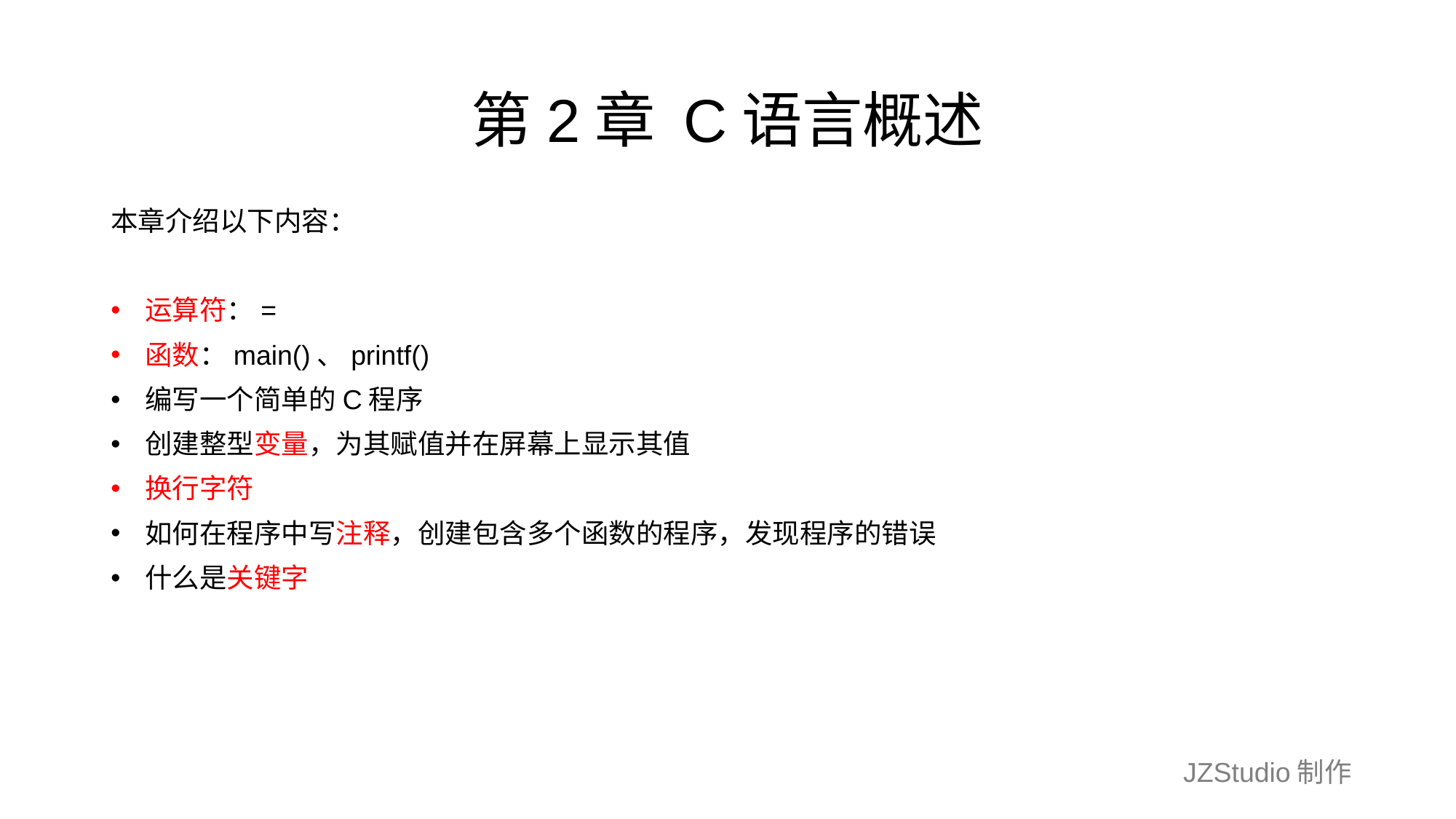

# 第2章 C语言概述
本章介绍以下内容：

运算符：=
函数：main()、printf()
编写一个简单的C程序
创建整型变量，为其赋值并在屏幕上显示其值
换行字符
如何在程序中写注释，创建包含多个函数的程序，发现程序的错误
什么是关键字